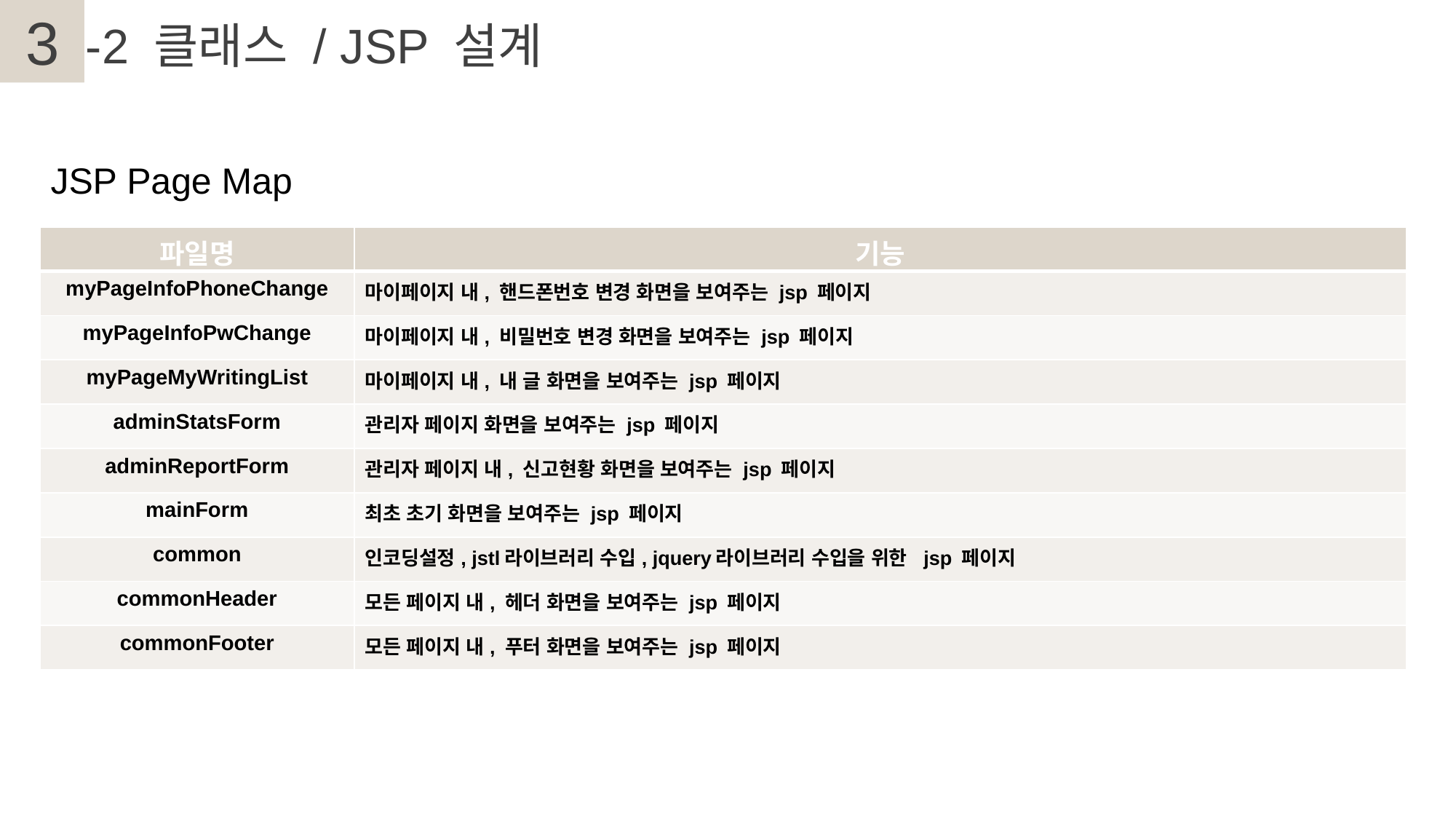

3
2
-2 클래스 / JSP 설계
JSP Page Map
| 파일명 | 기능 |
| --- | --- |
| myPageInfoPhoneChange | 마이페이지 내, 핸드폰번호 변경 화면을 보여주는 jsp 페이지 |
| myPageInfoPwChange | 마이페이지 내, 비밀번호 변경 화면을 보여주는 jsp 페이지 |
| myPageMyWritingList | 마이페이지 내, 내 글 화면을 보여주는 jsp 페이지 |
| adminStatsForm | 관리자 페이지 화면을 보여주는 jsp 페이지 |
| adminReportForm | 관리자 페이지 내, 신고현황 화면을 보여주는 jsp 페이지 |
| mainForm | 최초 초기 화면을 보여주는 jsp 페이지 |
| common | 인코딩설정, jstl라이브러리 수입, jquery라이브러리 수입을 위한 jsp 페이지 |
| commonHeader | 모든 페이지 내, 헤더 화면을 보여주는 jsp 페이지 |
| commonFooter | 모든 페이지 내, 푸터 화면을 보여주는 jsp 페이지 |